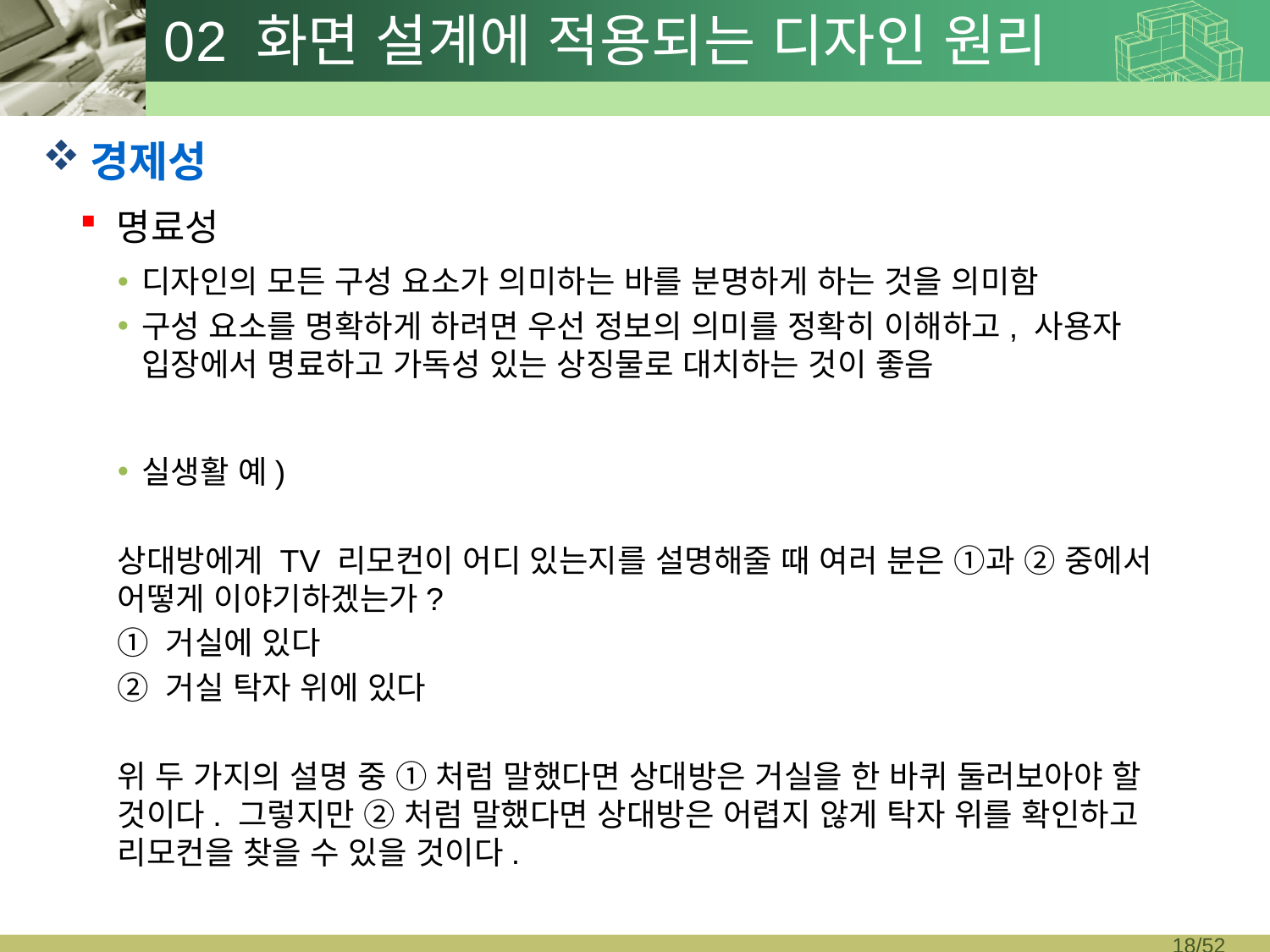

# 02 화면 설계에 적용되는 디자인 원리
경제성
명료성
디자인의 모든 구성 요소가 의미하는 바를 분명하게 하는 것을 의미함
구성 요소를 명확하게 하려면 우선 정보의 의미를 정확히 이해하고, 사용자 입장에서 명료하고 가독성 있는 상징물로 대치하는 것이 좋음

실생활 예)

상대방에게 TV 리모컨이 어디 있는지를 설명해줄 때 여러 분은 ①과 ② 중에서 어떻게 이야기하겠는가?
① 거실에 있다
② 거실 탁자 위에 있다

위 두 가지의 설명 중 ① 처럼 말했다면 상대방은 거실을 한 바퀴 둘러보아야 할 것이다. 그렇지만 ② 처럼 말했다면 상대방은 어렵지 않게 탁자 위를 확인하고 리모컨을 찾을 수 있을 것이다.